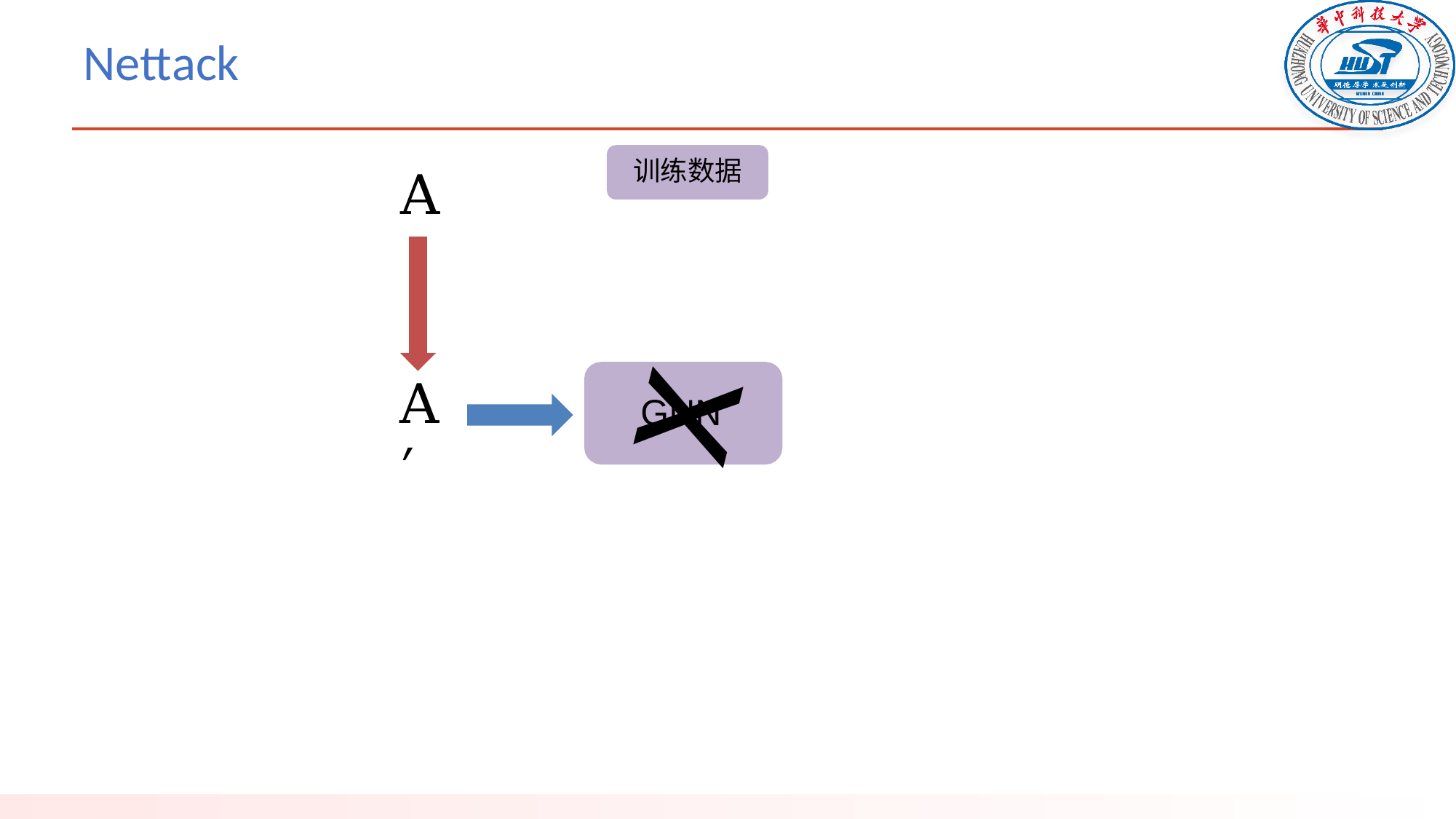

# Nettack

训练数据
A

x

A′
GNN